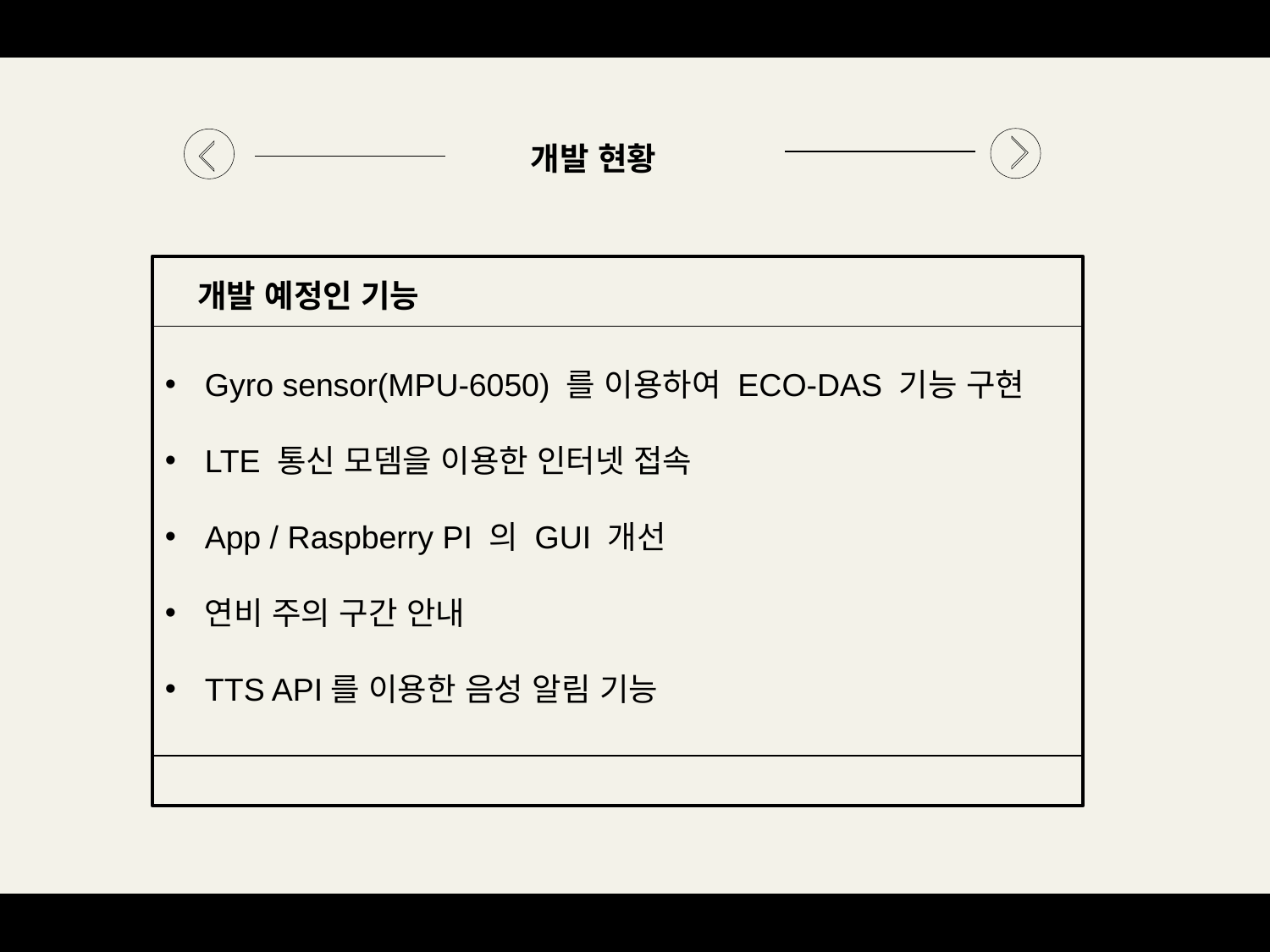

개발 현황

개발 예정인 기능
Gyro sensor(MPU-6050) 를 이용하여 ECO-DAS 기능 구현

LTE 통신 모뎀을 이용한 인터넷 접속

App / Raspberry PI 의 GUI 개선

연비 주의 구간 안내

TTS API를 이용한 음성 알림 기능